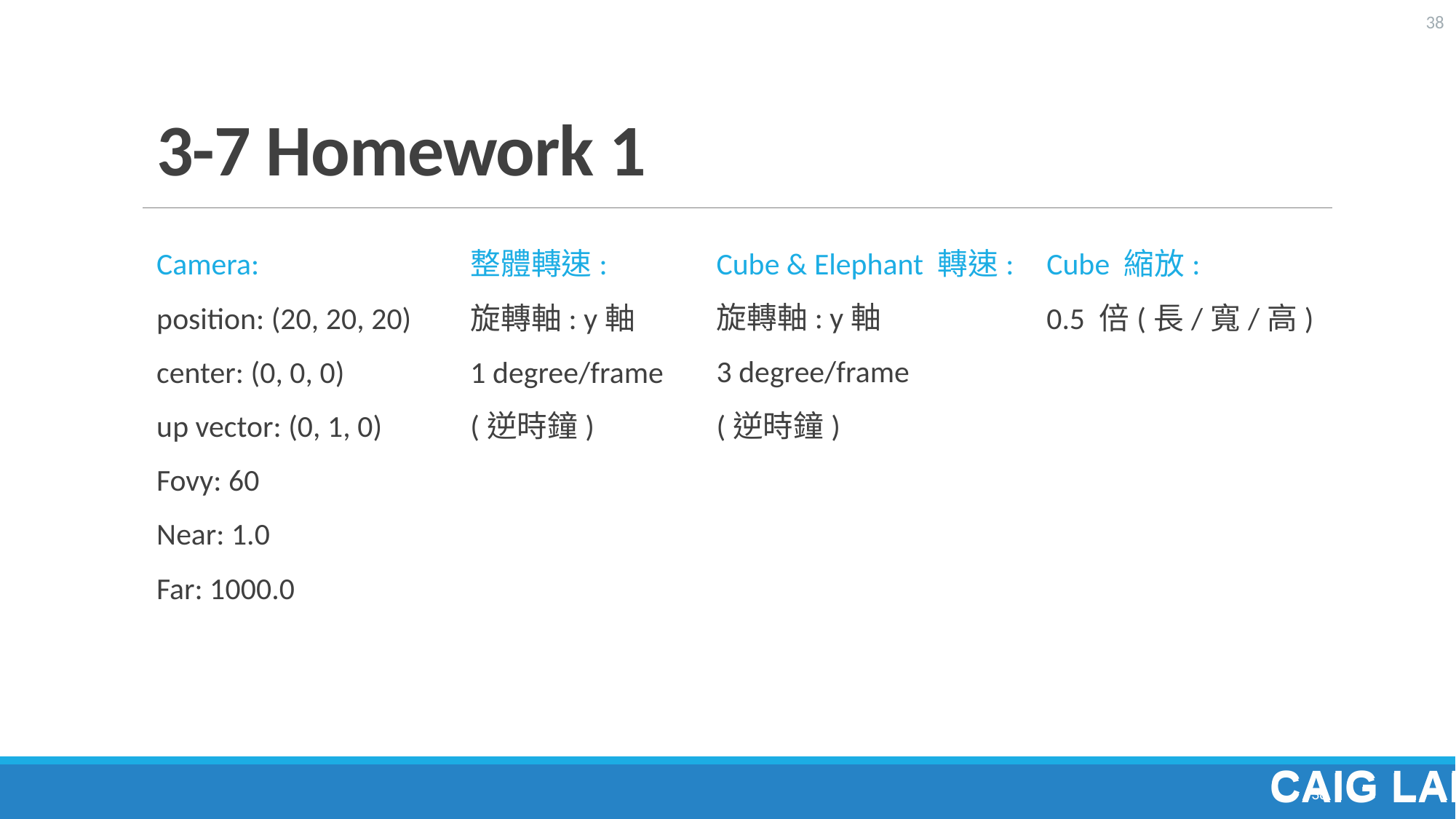

# 3-7 Homework 1
Cube & Elephant 轉速:
旋轉軸: y軸
3 degree/frame
(逆時鐘)
Camera:
position: (20, 20, 20)
center: (0, 0, 0)
up vector: (0, 1, 0)
Fovy: 60
Near: 1.0
Far: 1000.0

整體轉速:
旋轉軸: y軸
1 degree/frame
(逆時鐘)
Cube 縮放:
0.5 倍(長/寬/高)
38